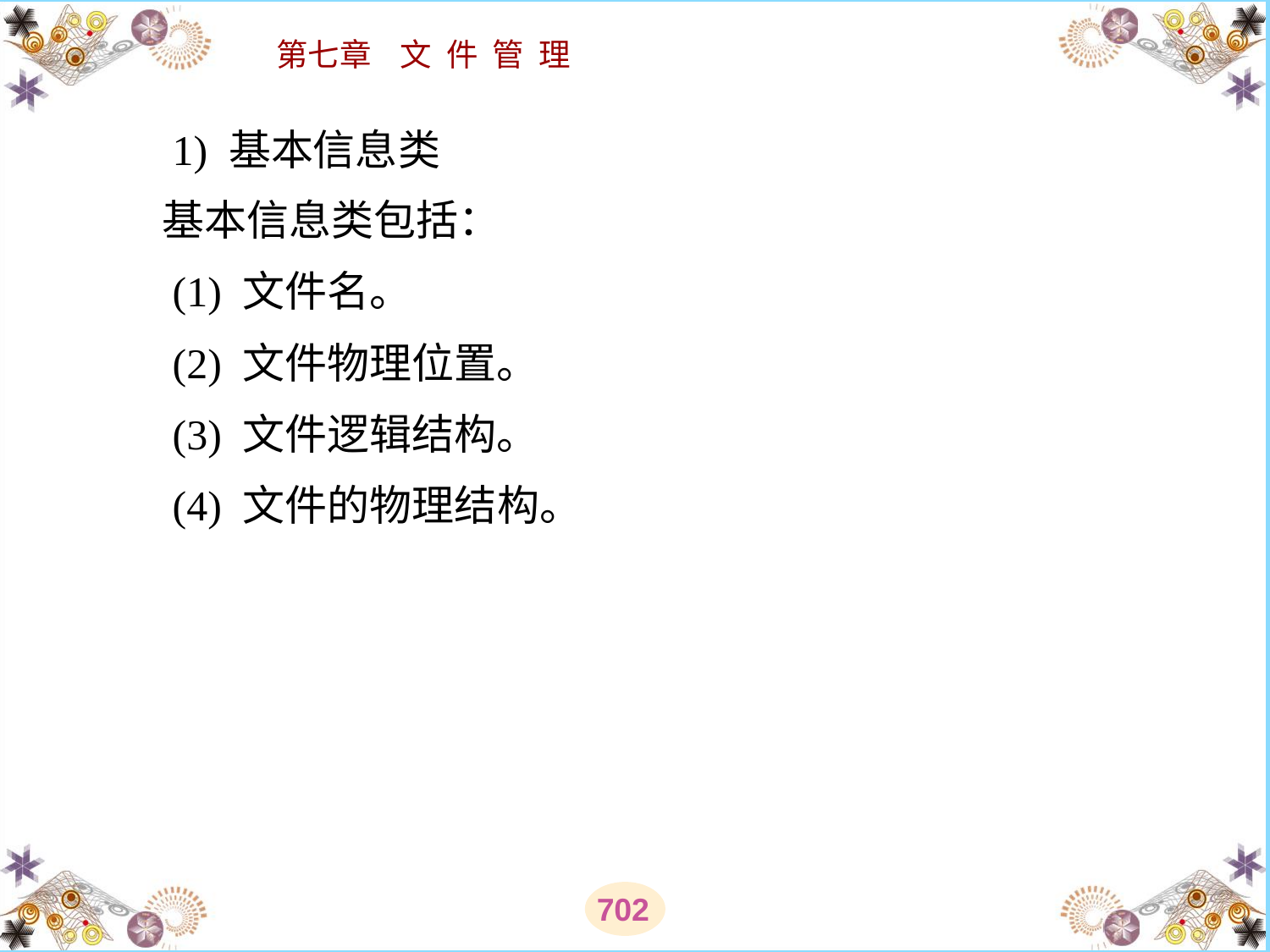

# 1) 基本信息类 　　基本信息类包括： 　　(1) 文件名。 　　(2) 文件物理位置。　 　　(3) 文件逻辑结构。 　　(4) 文件的物理结构。